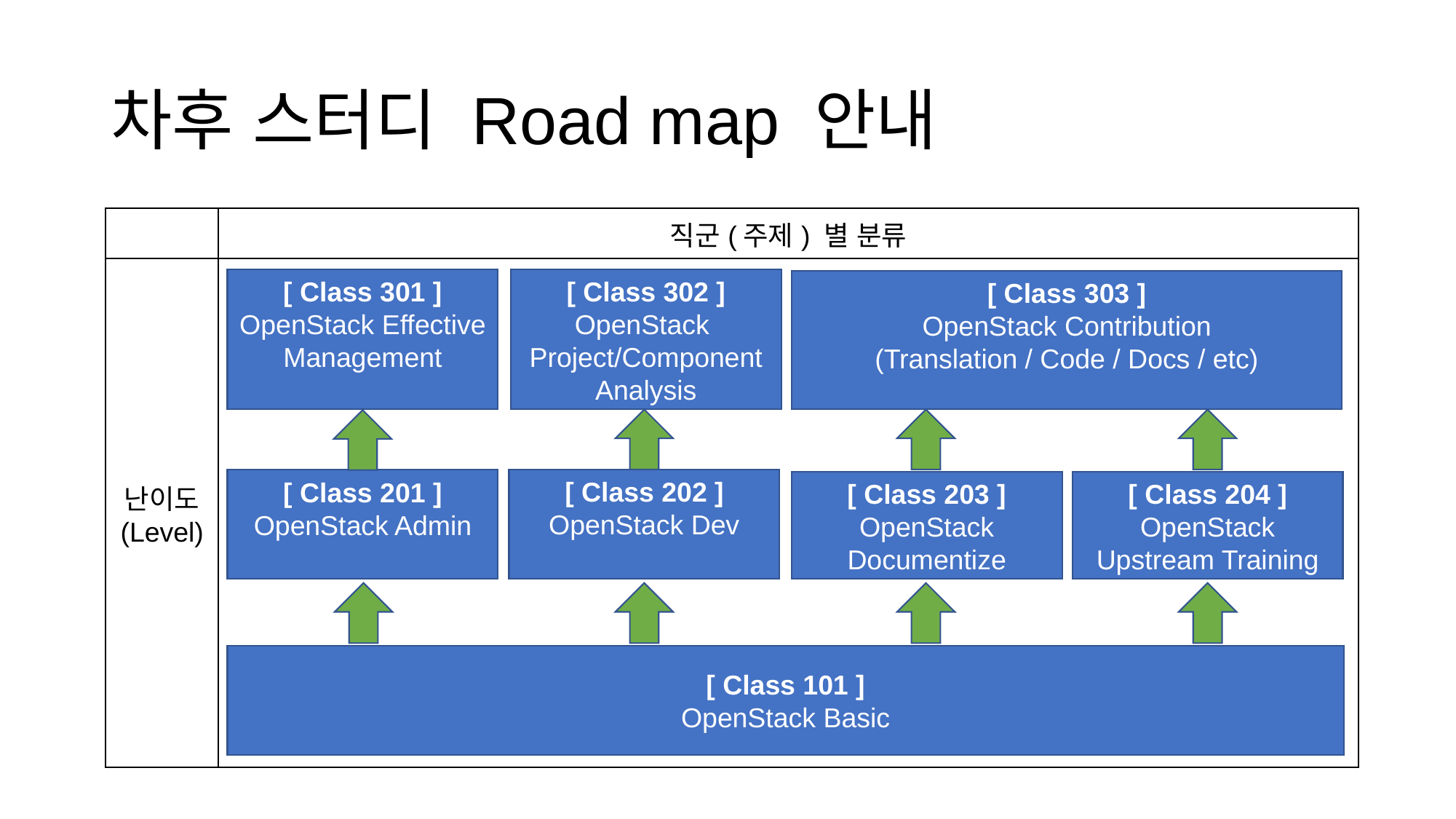

# 차후 스터디 Road map 안내
|  | 직군(주제) 별 분류 |
| --- | --- |
| 난이도 (Level) |  |
[ Class 301 ]
OpenStack Effective Management
[ Class 302 ]
OpenStack
Project/Component Analysis
[ Class 303 ]
OpenStack Contribution
(Translation / Code / Docs / etc)

[ Class 202 ]
OpenStack Dev
[ Class 201 ]
OpenStack Admin
[ Class 203 ]
OpenStack Documentize
[ Class 204 ]
OpenStack Upstream Training

[ Class 101 ]
OpenStack Basic